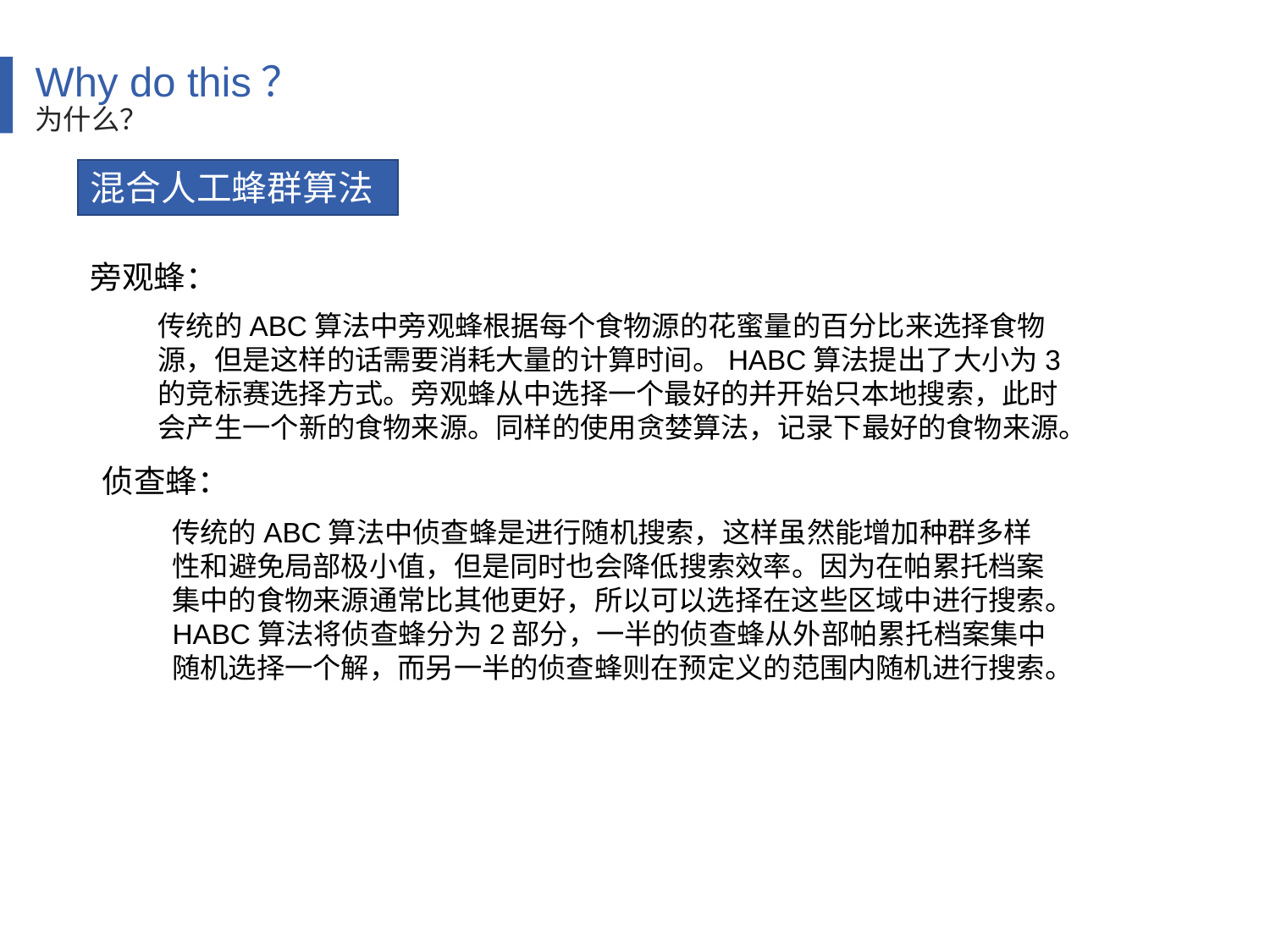

Why do this？
为什么？
混合人工蜂群算法
旁观蜂：
传统的ABC算法中旁观蜂根据每个食物源的花蜜量的百分比来选择食物源，但是这样的话需要消耗大量的计算时间。HABC算法提出了大小为3的竞标赛选择方式。旁观蜂从中选择一个最好的并开始只本地搜索，此时会产生一个新的食物来源。同样的使用贪婪算法，记录下最好的食物来源。
侦查蜂：
传统的ABC算法中侦查蜂是进行随机搜索，这样虽然能增加种群多样性和避免局部极小值，但是同时也会降低搜索效率。因为在帕累托档案集中的食物来源通常比其他更好，所以可以选择在这些区域中进行搜索。HABC算法将侦查蜂分为2部分，一半的侦查蜂从外部帕累托档案集中随机选择一个解，而另一半的侦查蜂则在预定义的范围内随机进行搜索。